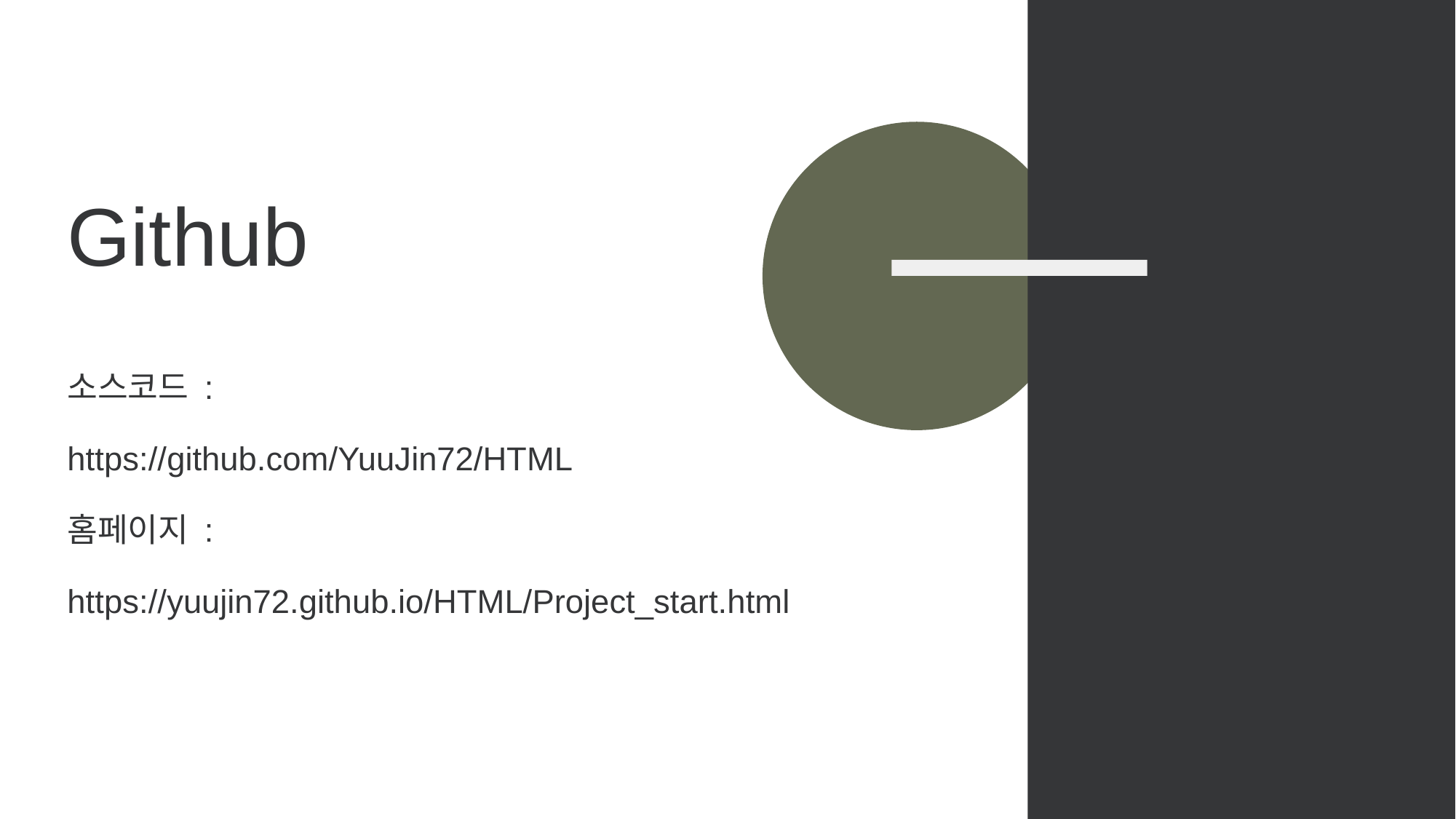

# Github
소스코드 :

https://github.com/YuuJin72/HTML

홈페이지 :

https://yuujin72.github.io/HTML/Project_start.html